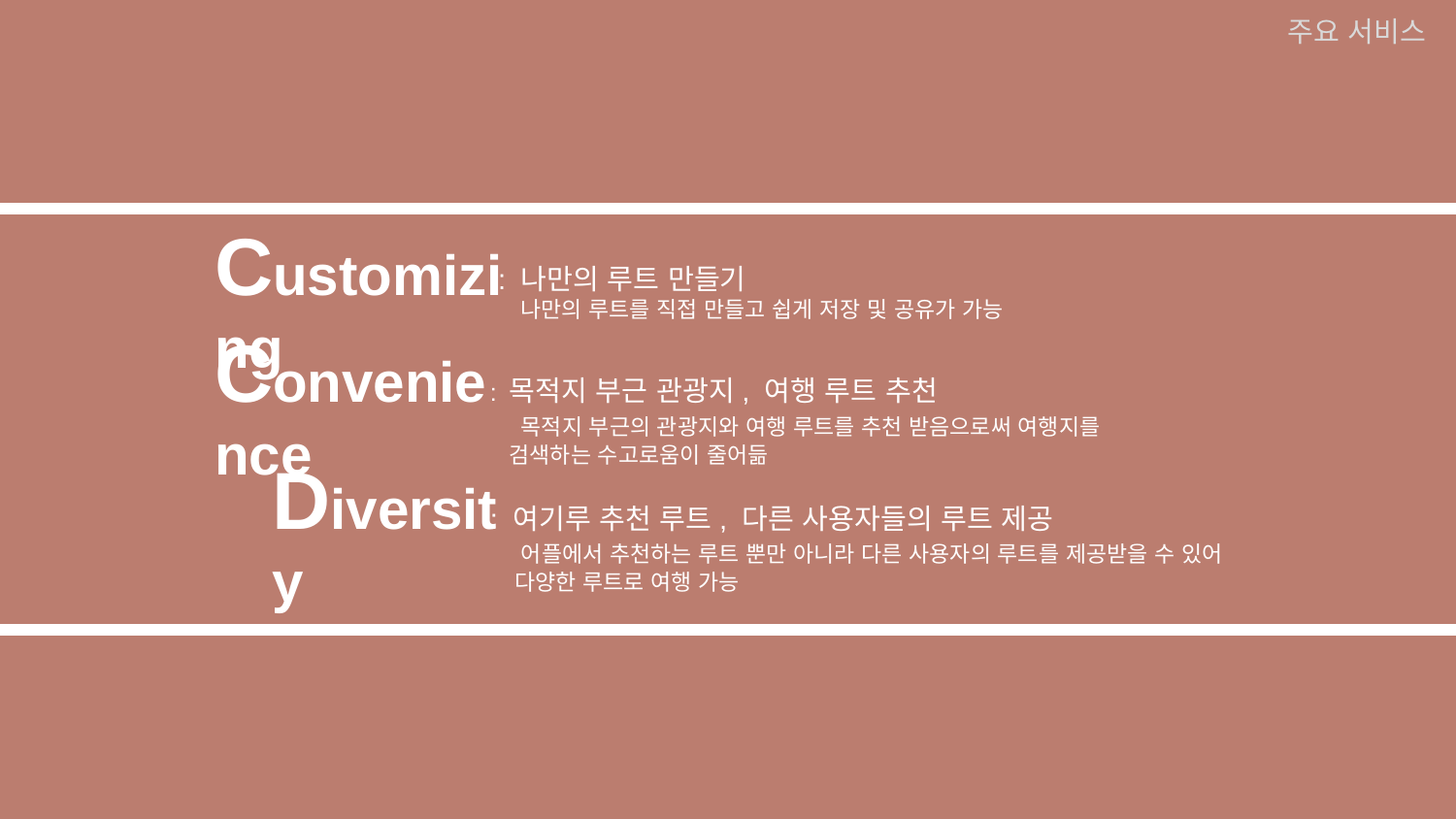

주요 서비스
사용자들의 루트 공유 및 리뷰 작성
Customizing
 : 나만의 루트 만들기
    나만의 루트를 직접 만들고 쉽게 저장 및 공유가 가능
 거리순, 테마별 필터 검색
Convenience
: 목적지 부근 관광지, 여행 루트 추천
   목적지 부근의 관광지와 여행 루트를 추천 받음으로써 여행지를
   검색하는 수고로움이 줄어듦
여행 루트에 대한 최적의 길, 최소 시간 루트 안내
Diversity
: 여기루 추천 루트, 다른 사용자들의 루트 제공
   어플에서 추천하는 루트 뿐만 아니라 다른 사용자의 루트를 제공받을 수 있어
   다양한 루트로 여행 가능
이 주의 여행지, 추천 리뷰 등의 내용을 담은 여행 매거진 기능
최근 본 페이지 및 최근 검색 기반으로 사용자 맞춤 추천 기능